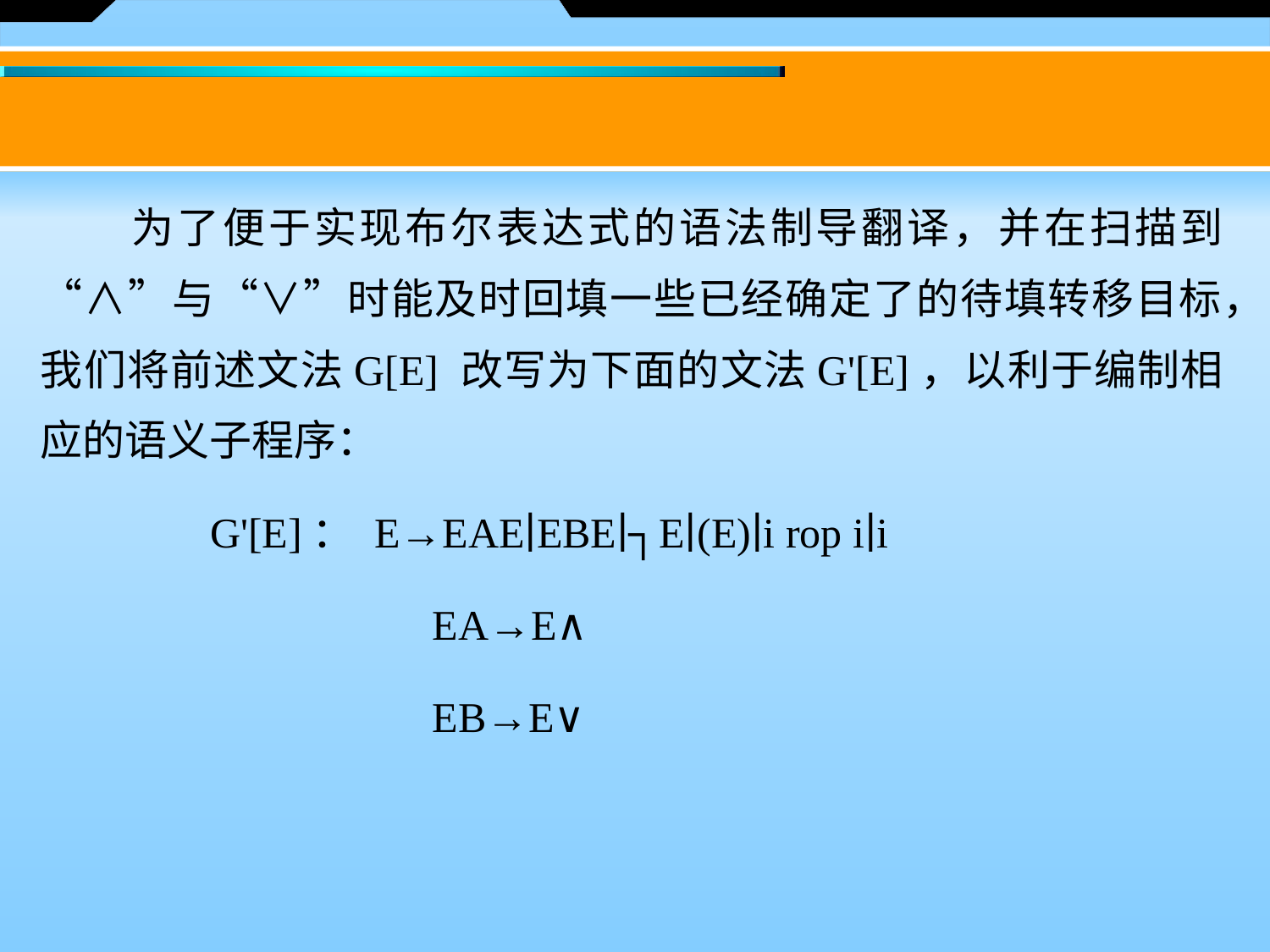

为了便于实现布尔表达式的语法制导翻译，并在扫描到“∧”与“∨”时能及时回填一些已经确定了的待填转移目标，我们将前述文法G[E] 改写为下面的文法G'[E]，以利于编制相应的语义子程序：
                G'[E]： E→EAE∣EBE∣┐E∣(E)∣i rop i∣i
                                     EA→E∧
		             EB→E∨